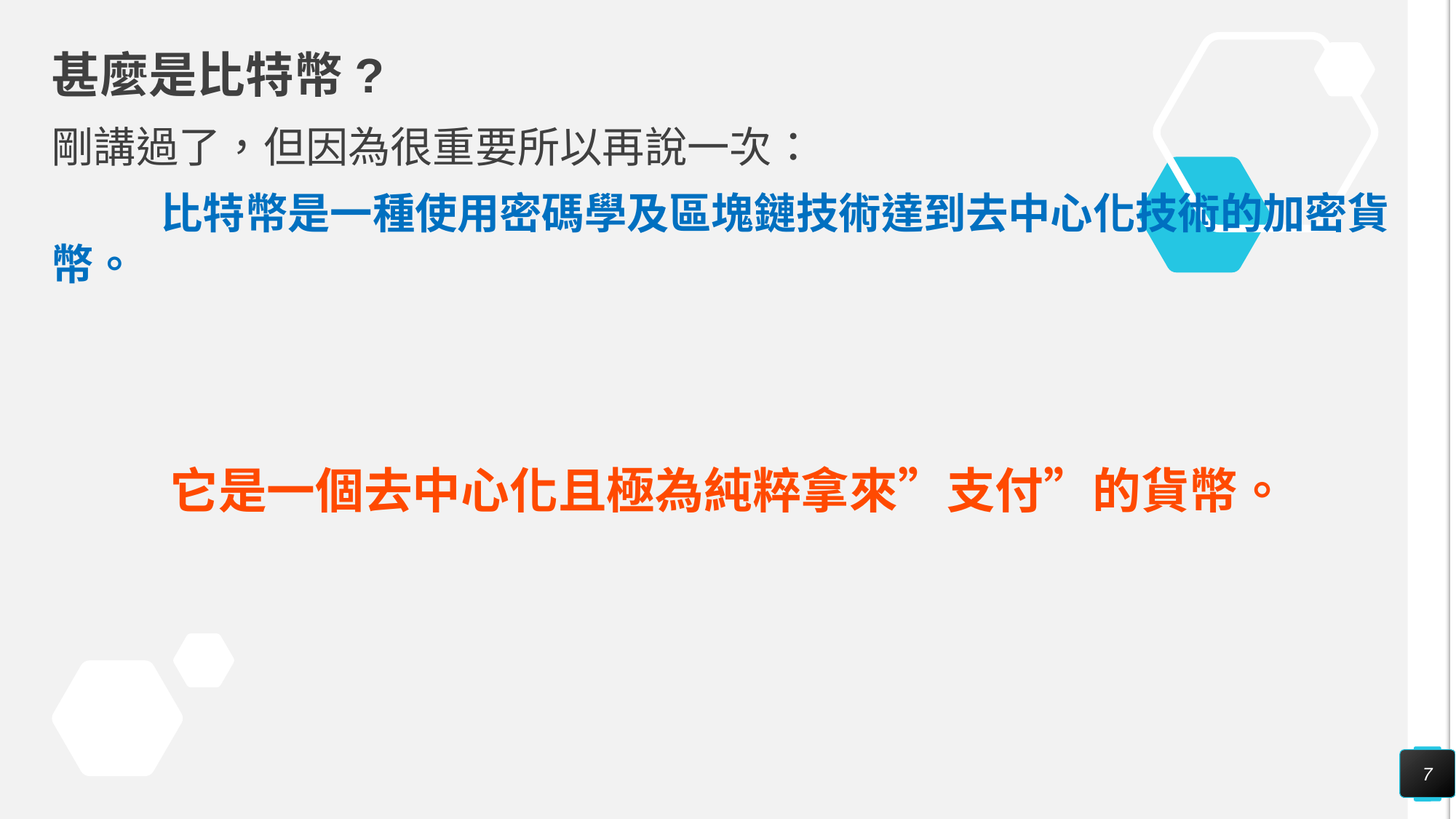

# 甚麼是比特幣?
剛講過了，但因為很重要所以再說一次：
	比特幣是一種使用密碼學及區塊鏈技術達到去中心化技術的加密貨幣。

它是一個去中心化且極為純粹拿來”支付”的貨幣。

7